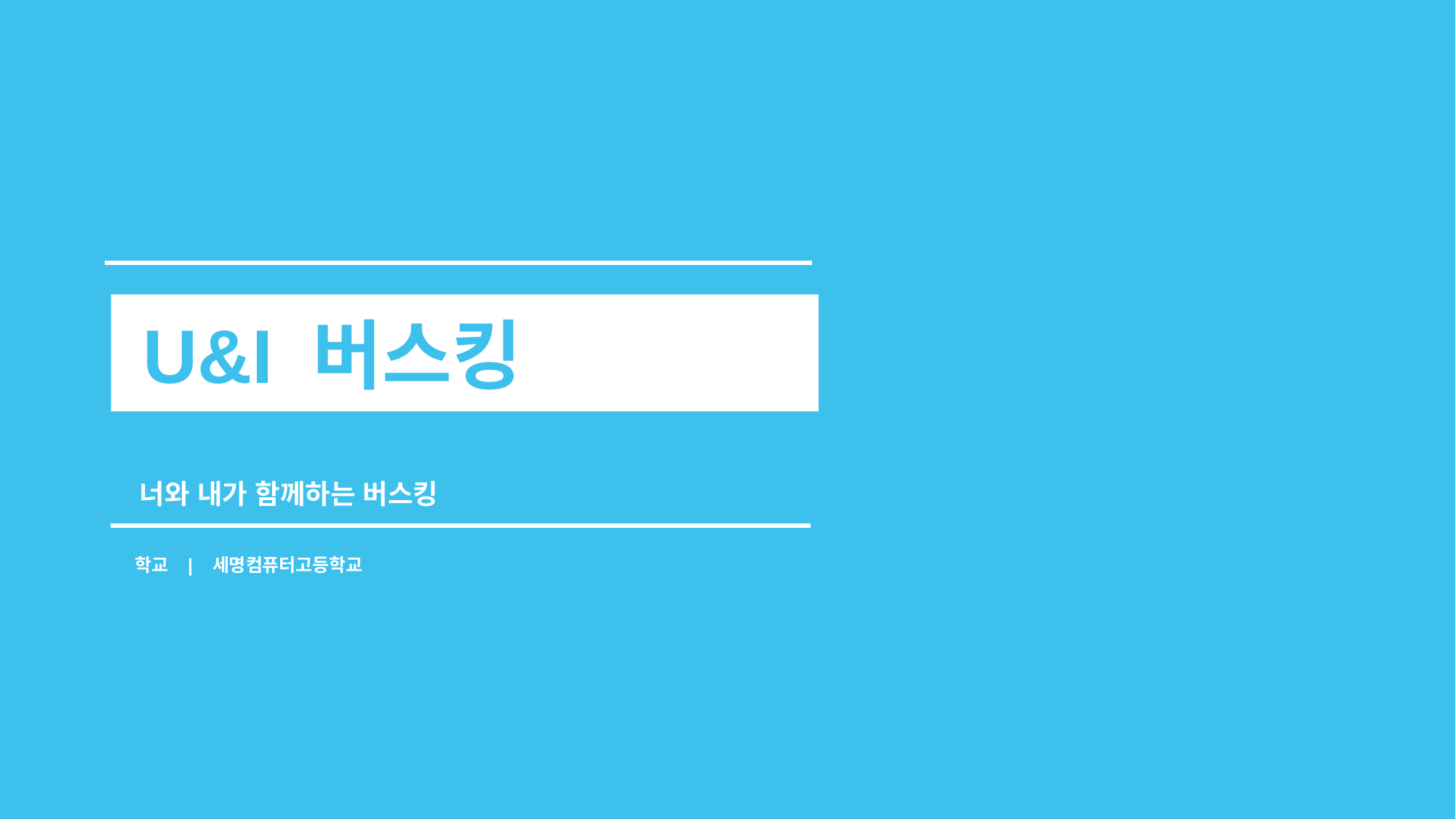

U&I 버스킹
너와 내가 함께하는 버스킹
학교   |   세명컴퓨터고등학교